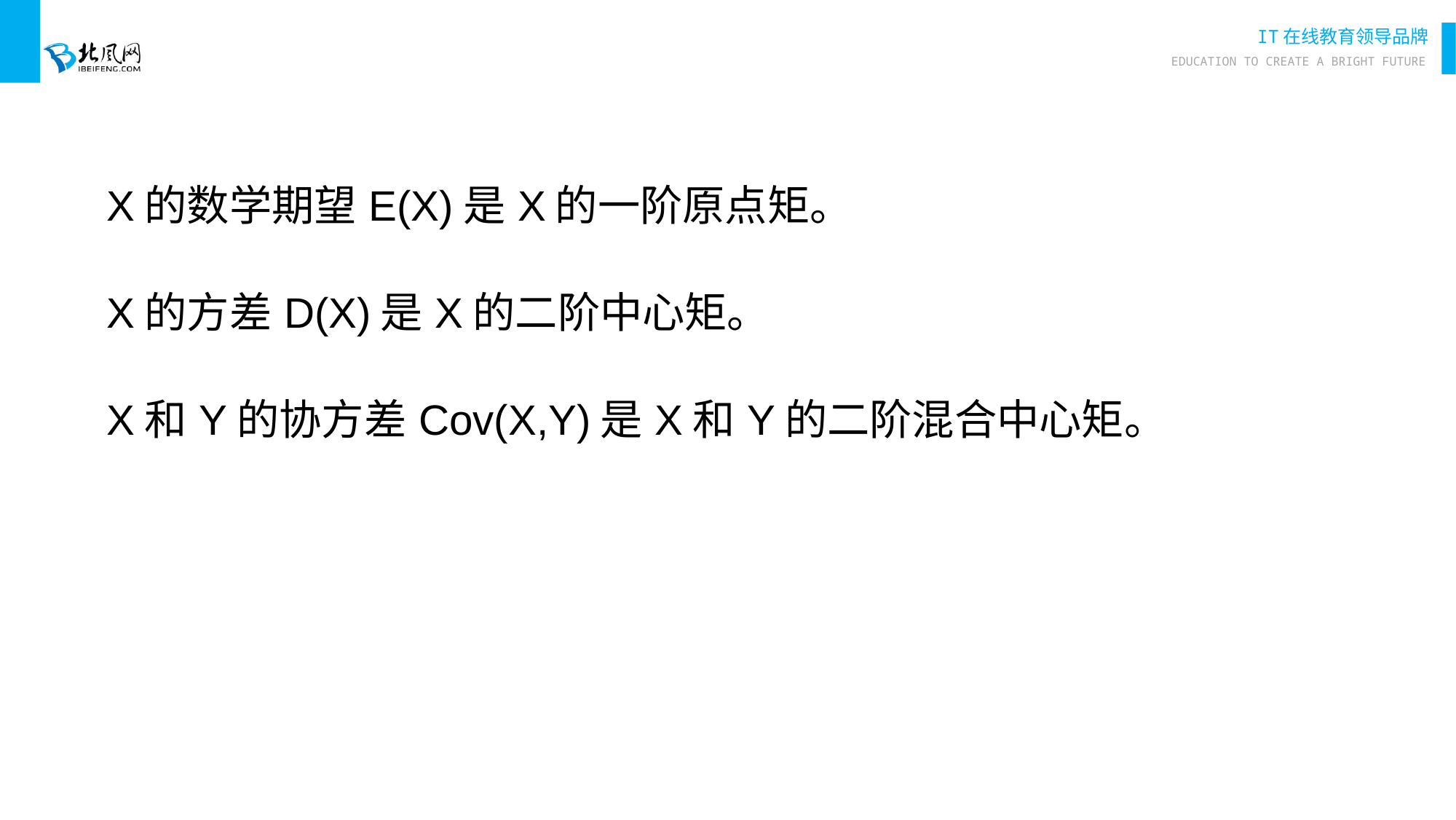

X的数学期望E(X)是X的一阶原点矩。
   X的方差D(X)是X的二阶中心矩。
   X和Y的协方差Cov(X,Y)是X和Y的二阶混合中心矩。